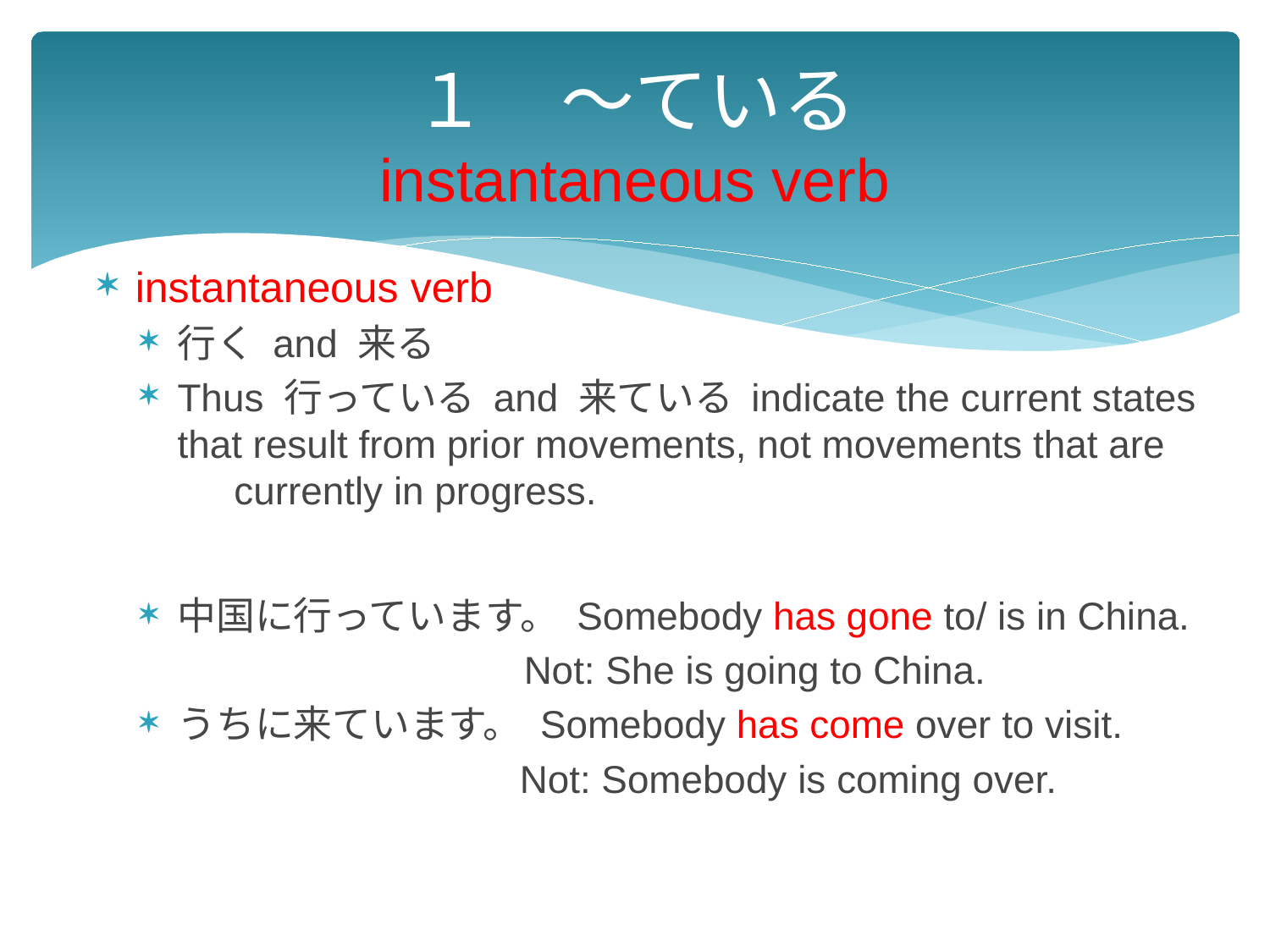

# １　～ている instantaneous verb
instantaneous verb
行く and 来る
Thus 行っている and 来ている indicate the current states that result from prior movements, not movements that are 　 currently in progress.

中国に行っています。 Somebody has gone to/ is in China.
 　　　　　　　　　 Not: She is going to China.
うちに来ています。 Somebody has come over to visit.
     　　　　　　　　 Not: Somebody is coming over.